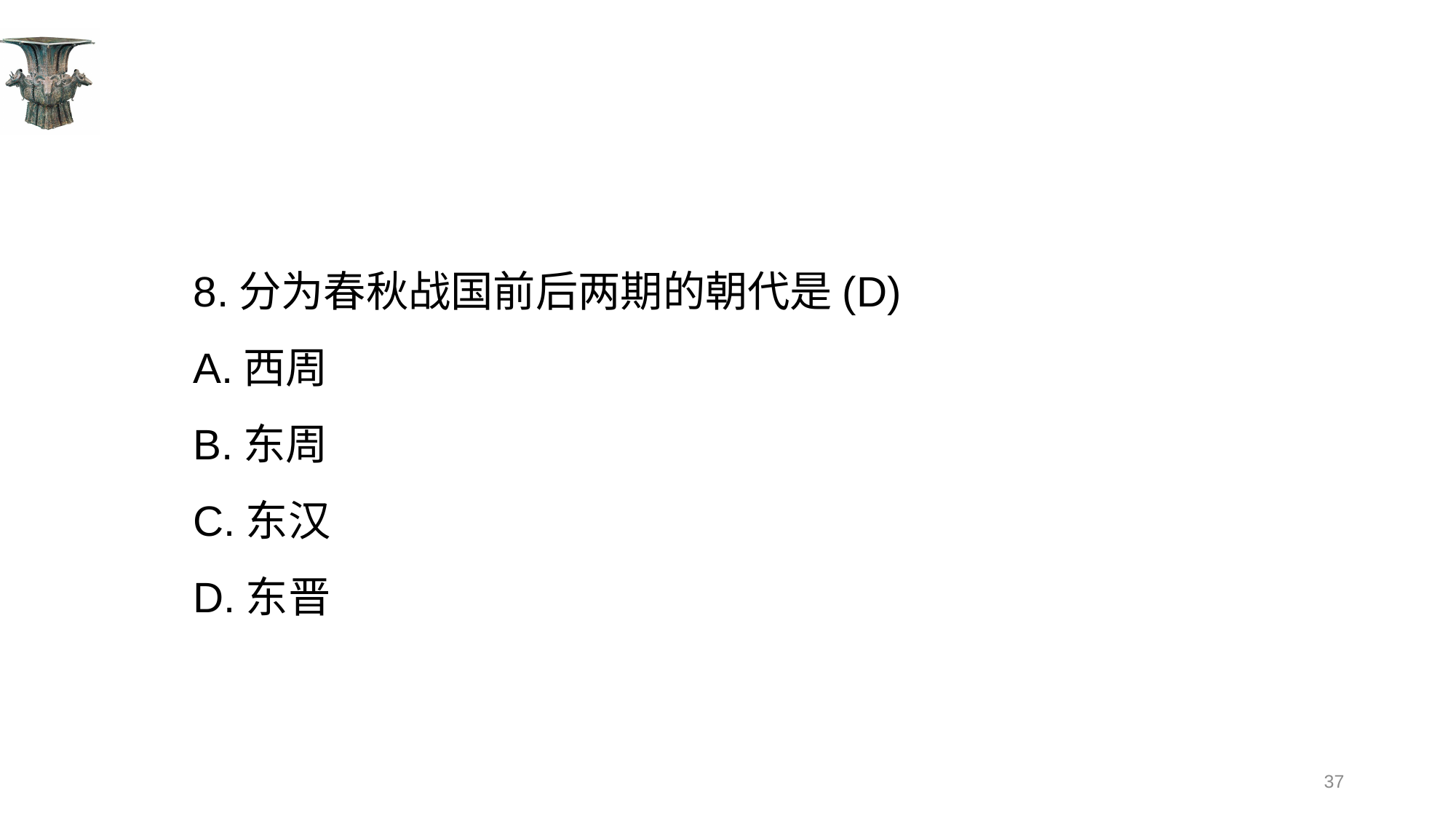

#
8.分为春秋战国前后两期的朝代是(D)
A.西周
B.东周
C.东汉
D.东晋
37